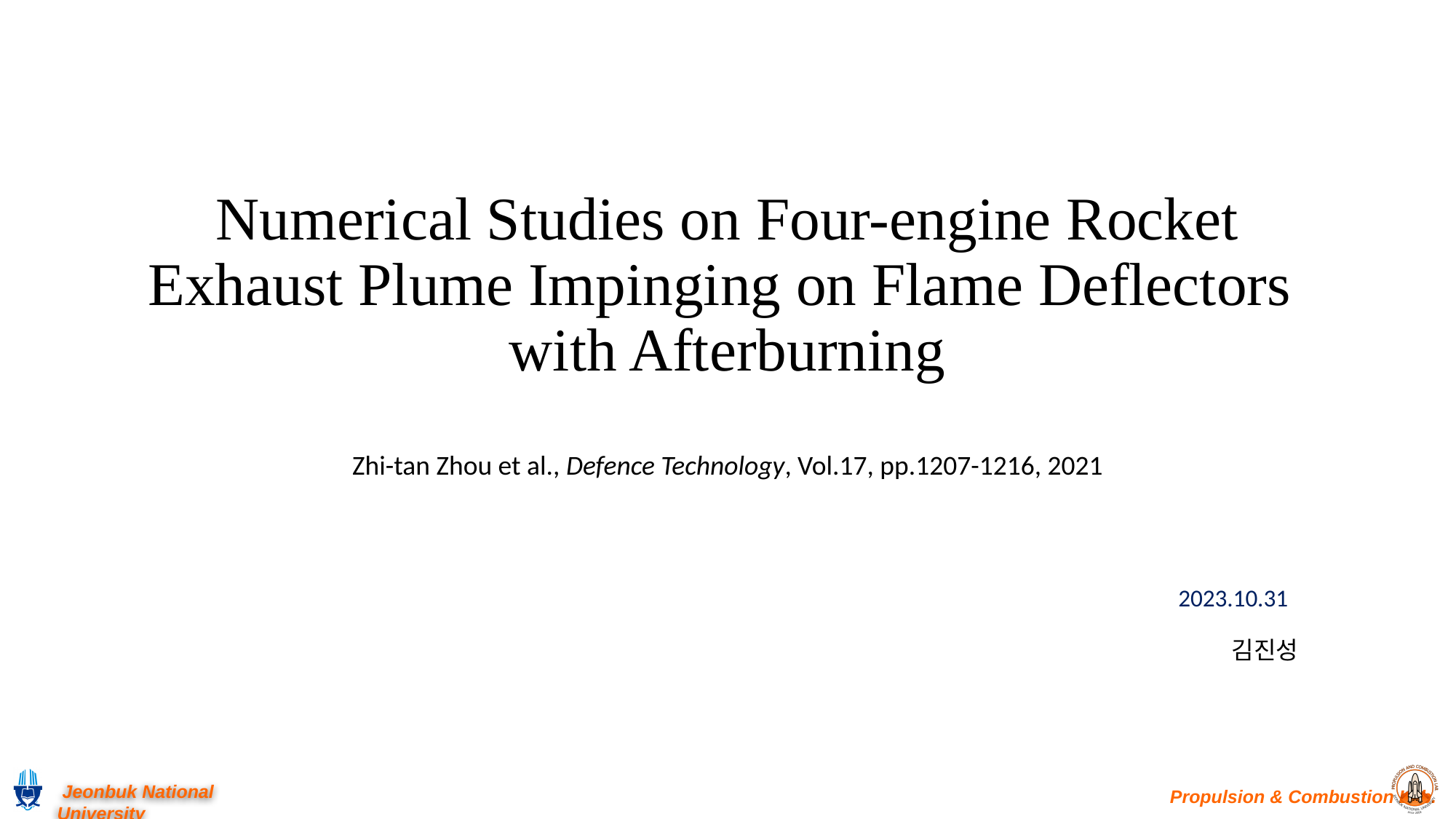

# Numerical Studies on Four-engine Rocket Exhaust Plume Impinging on Flame Deflectors with Afterburning
Zhi-tan Zhou et al., Defence Technology, Vol.17, pp.1207-1216, 2021
2023.10.31
김진성